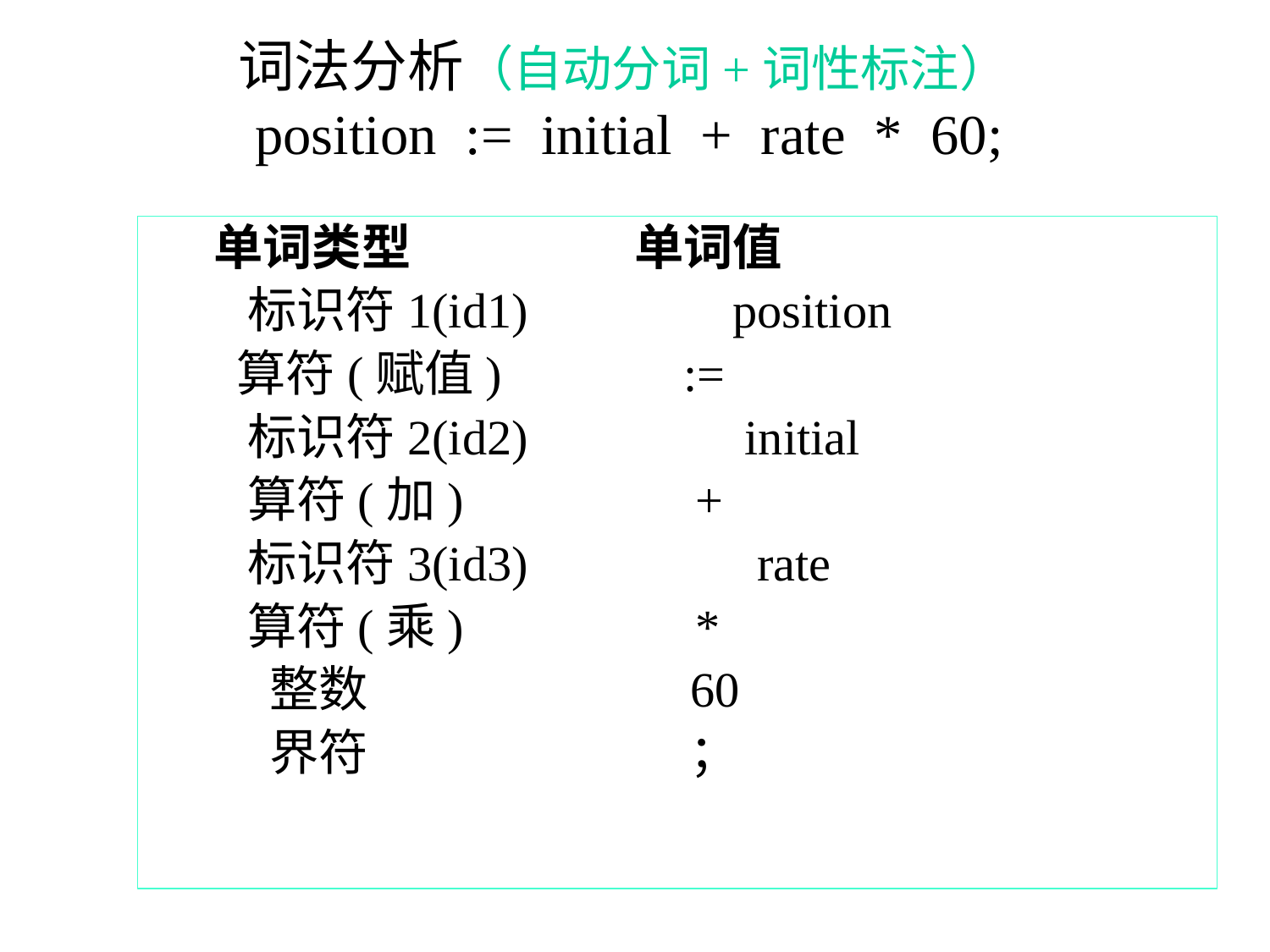

# 词法分析（自动分词+词性标注） position  :=  initial  +  rate  *  60;
单词类型		单词值
  标识符1(id1)	        position
 算符(赋值)		    :=
  标识符2(id2)	         initial
  算符(加)		     +
  标识符3(id3)	          rate
  算符(乘)		     *
    整数			    60
    界符			     ；